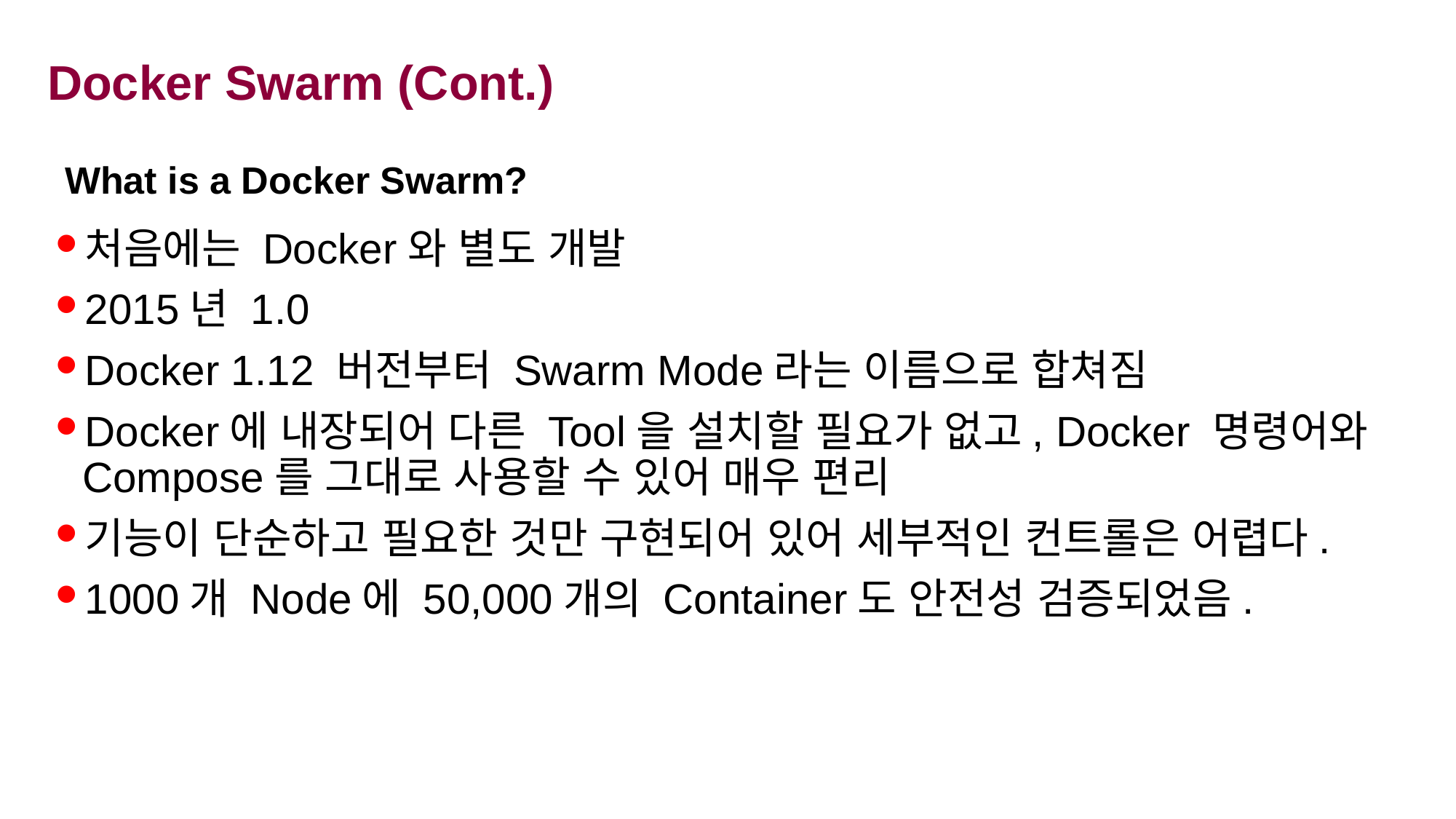

# Docker Swarm (Cont.)
What is a Docker Swarm?
처음에는 Docker와 별도 개발
2015년 1.0
Docker 1.12 버전부터 Swarm Mode라는 이름으로 합쳐짐
Docker에 내장되어 다른 Tool을 설치할 필요가 없고, Docker 명령어와 Compose를 그대로 사용할 수 있어 매우 편리
기능이 단순하고 필요한 것만 구현되어 있어 세부적인 컨트롤은 어렵다.
1000개 Node에 50,000개의 Container도 안전성 검증되었음.